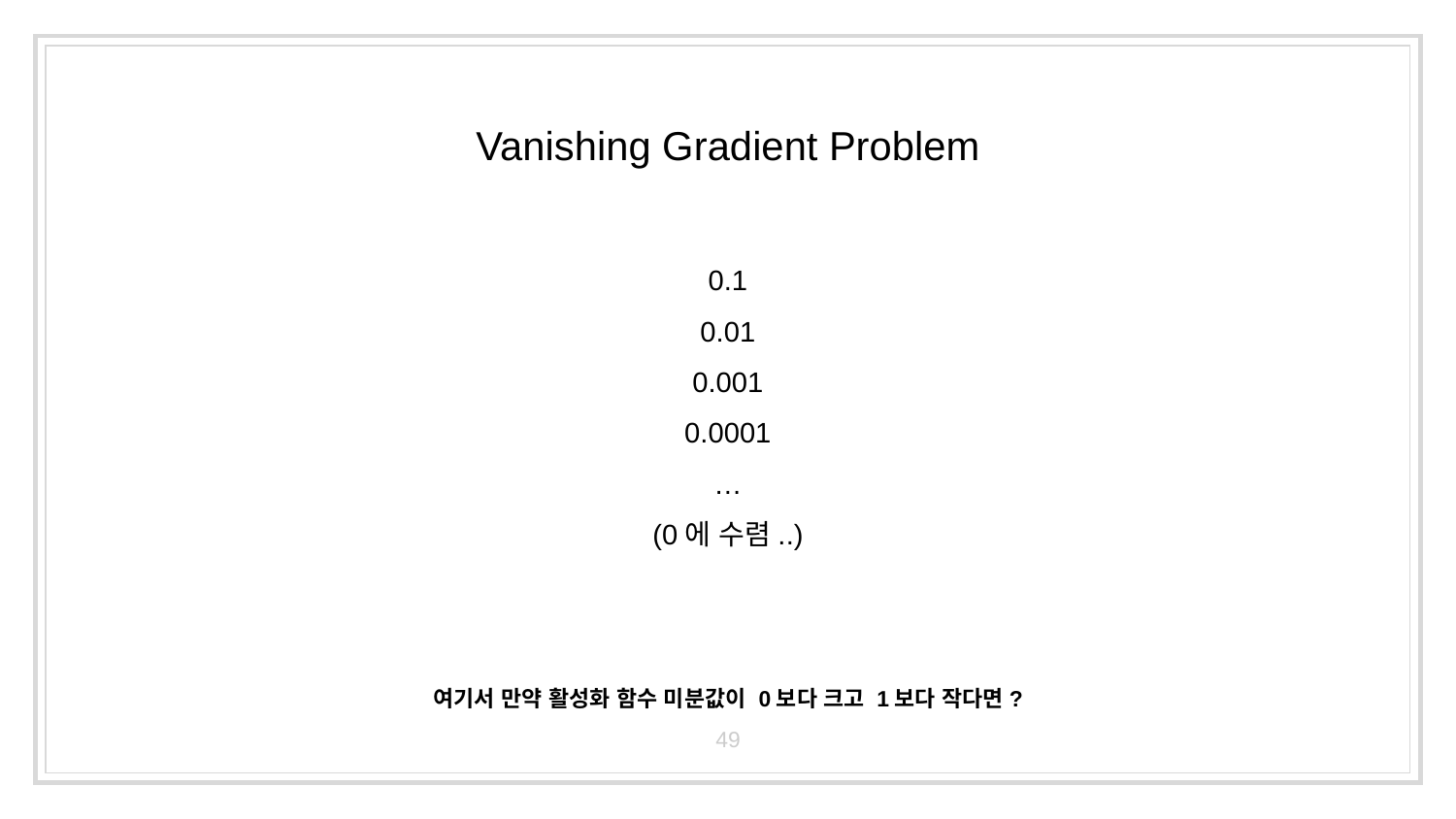

Vanishing Gradient Problem
0.1
0.01
0.001
0.0001
…
(0에 수렴..)
여기서 만약 활성화 함수 미분값이 0보다 크고 1보다 작다면?
49